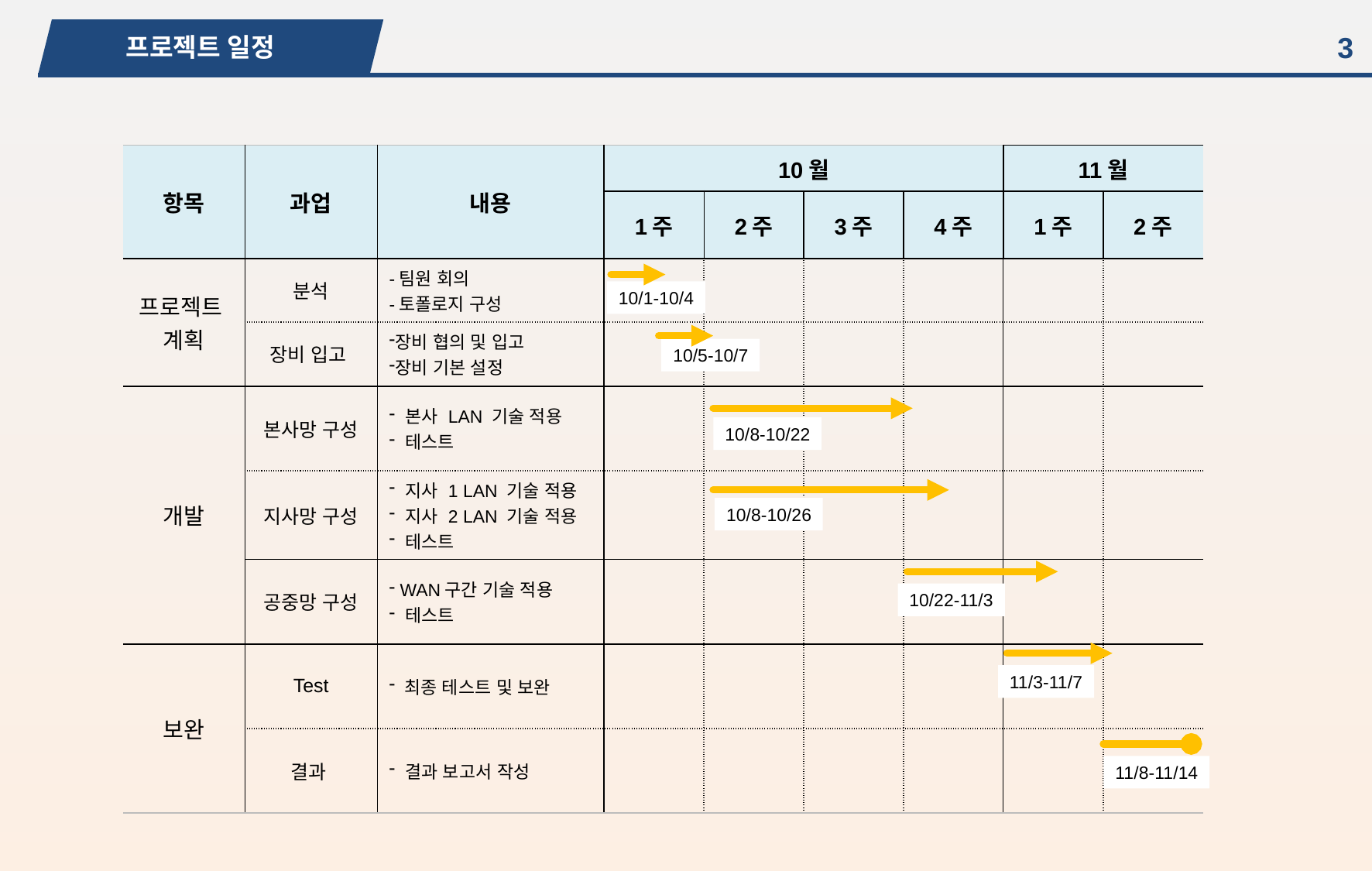

프로젝트 일정

3
| 항목 | 과업 | 내용 | 10월 |  |  |  | 11월 |  |
| --- | --- | --- | --- | --- | --- | --- | --- | --- |
|  |  |  | 1주 | 2주 | 3주 | 4주 | 1주 | 2주 |
| 프로젝트 계획 | 분석 | -팀원 회의 -토폴로지 구성 |  |  |  |  |  |  |
|  | 장비 입고 | 장비 협의 및 입고 장비 기본 설정 |  |  |  |  |  |  |
| 개발 | 본사망 구성 | 본사 LAN 기술 적용 테스트 |  |  |  |  |  |  |
|  | 지사망 구성 | 지사 1 LAN 기술 적용 지사 2 LAN 기술 적용 테스트 |  |  |  |  |  |  |
|  | 공중망 구성 | WAN구간 기술 적용 테스트 |  |  |  |  |  |  |
| 보완 | Test | 최종 테스트 및 보완 |  |  |  |  |  |  |
|  | 결과 | 결과 보고서 작성 |  |  |  |  |  |  |
10/1-10/4
10/5-10/7
10/8-10/22
10/8-10/26
10/22-11/3
11/3-11/7
11/8-11/14